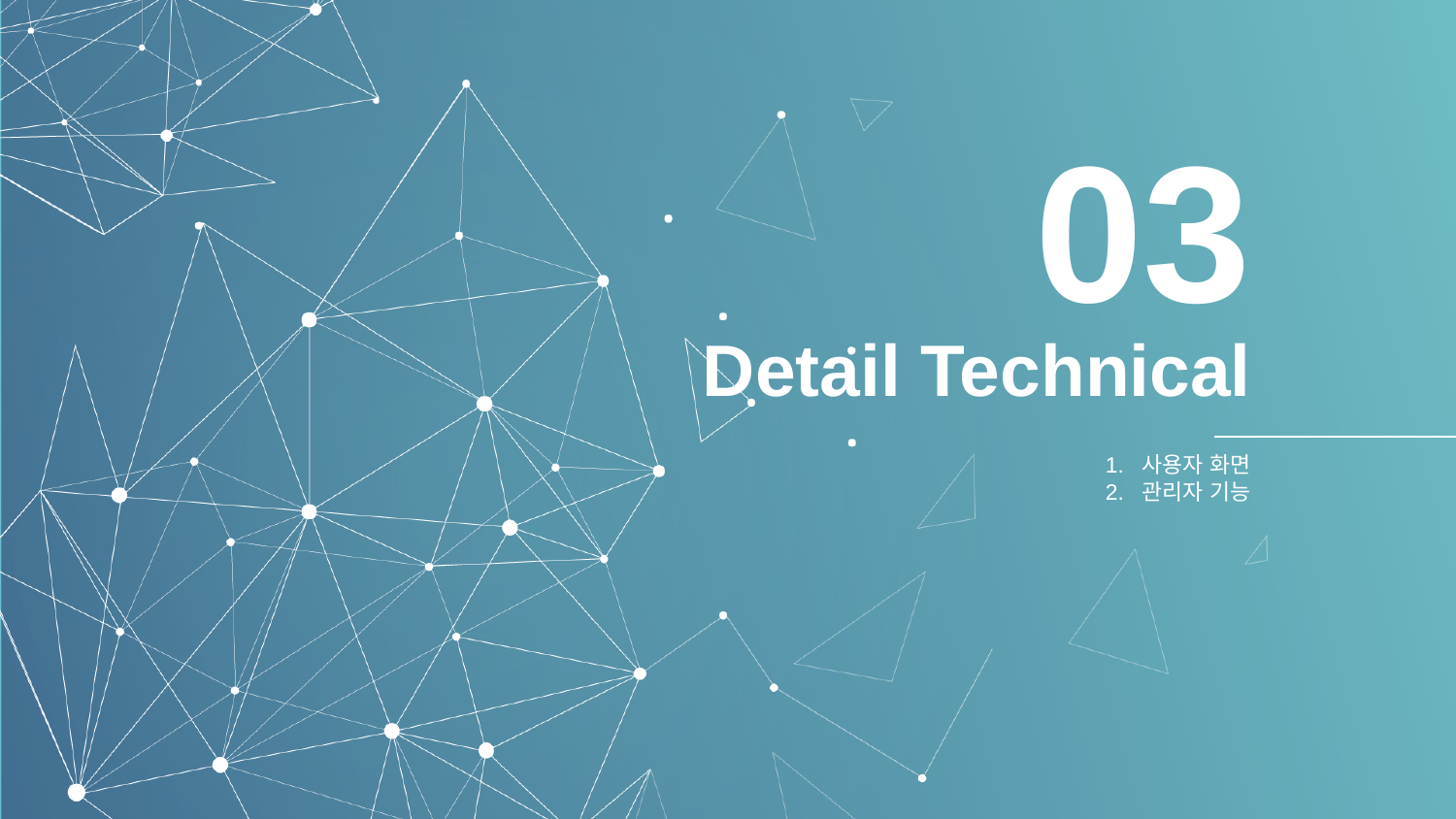

03
# Detail Technical
사용자 화면
관리자 기능